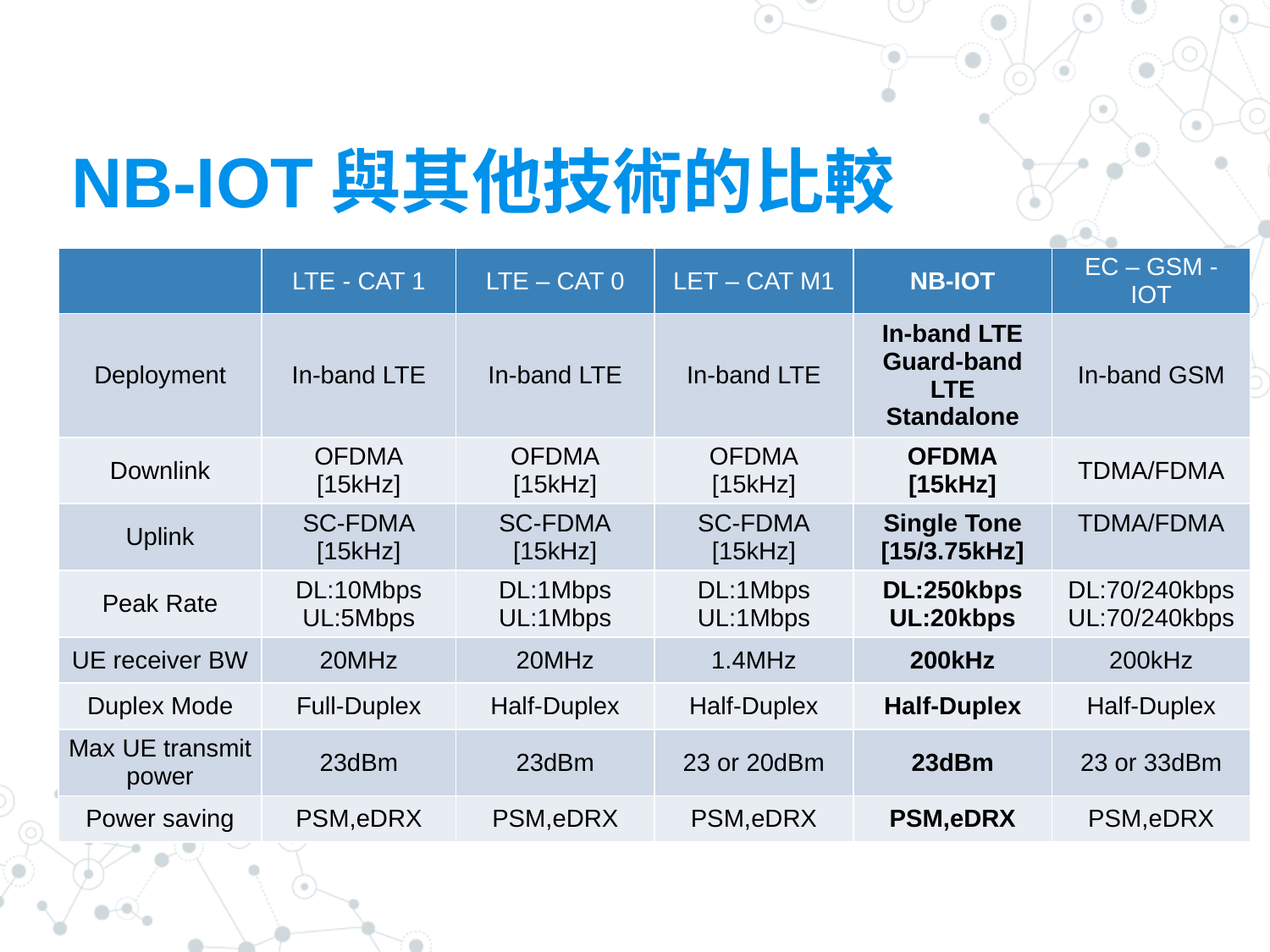

# NB-IOT與其他技術的比較
|  | LTE - CAT 1 | LTE – CAT 0 | LET – CAT M1 | NB-IOT | EC – GSM - IOT |
| --- | --- | --- | --- | --- | --- |
| Deployment | In-band LTE | In-band LTE | In-band LTE | In-band LTE Guard-band LTE Standalone | In-band GSM |
| Downlink | OFDMA [15kHz] | OFDMA [15kHz] | OFDMA [15kHz] | OFDMA [15kHz] | TDMA/FDMA |
| Uplink | SC-FDMA [15kHz] | SC-FDMA [15kHz] | SC-FDMA [15kHz] | Single Tone [15/3.75kHz] | TDMA/FDMA |
| Peak Rate | DL:10Mbps UL:5Mbps | DL:1Mbps UL:1Mbps | DL:1Mbps UL:1Mbps | DL:250kbps UL:20kbps | DL:70/240kbps UL:70/240kbps |
| UE receiver BW | 20MHz | 20MHz | 1.4MHz | 200kHz | 200kHz |
| Duplex Mode | Full-Duplex | Half-Duplex | Half-Duplex | Half-Duplex | Half-Duplex |
| Max UE transmit power | 23dBm | 23dBm | 23 or 20dBm | 23dBm | 23 or 33dBm |
| Power saving | PSM,eDRX | PSM,eDRX | PSM,eDRX | PSM,eDRX | PSM,eDRX |